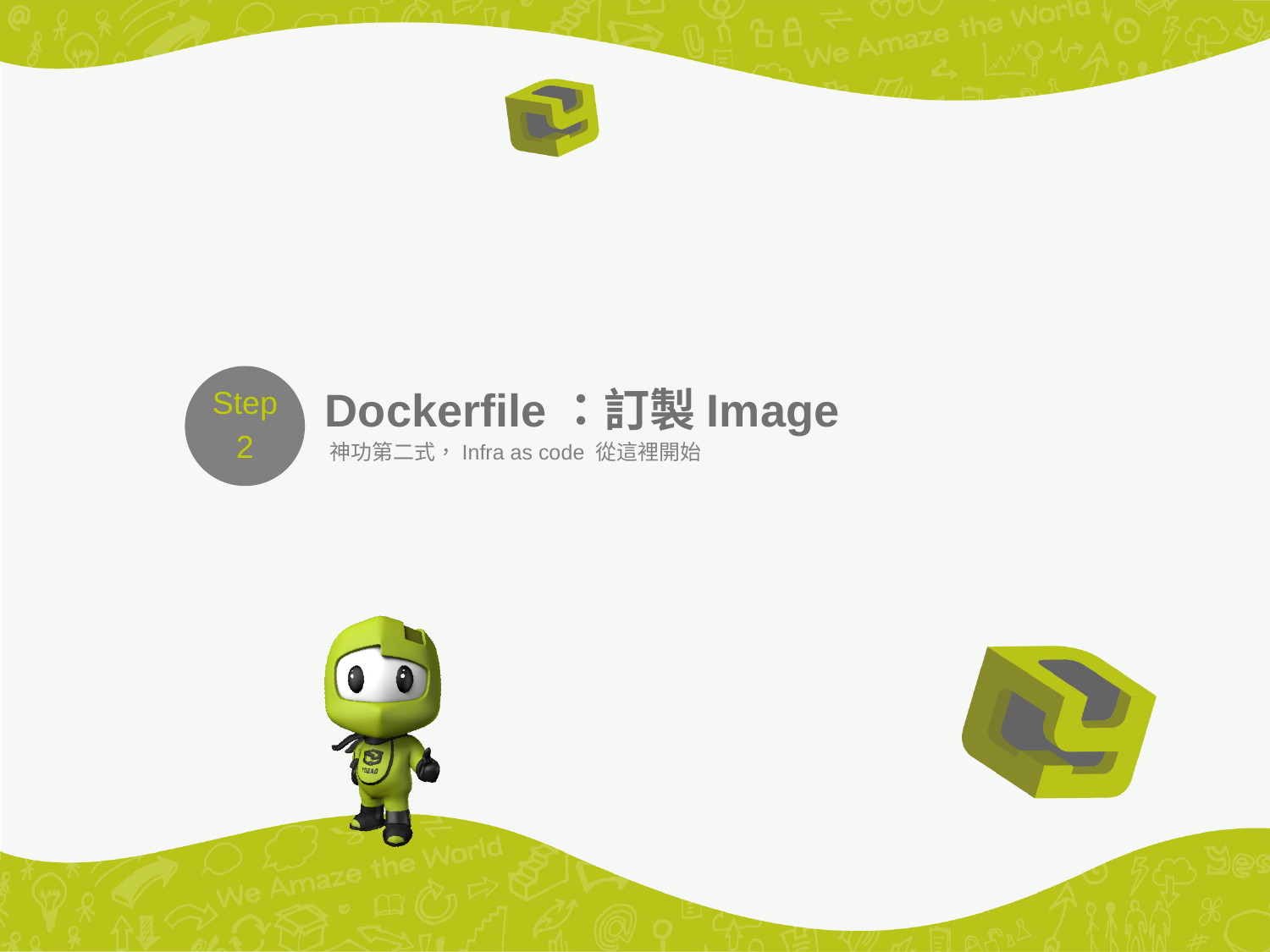

Step
2
# Dockerfile：訂製Image
神功第二式，Infra as code 從這裡開始